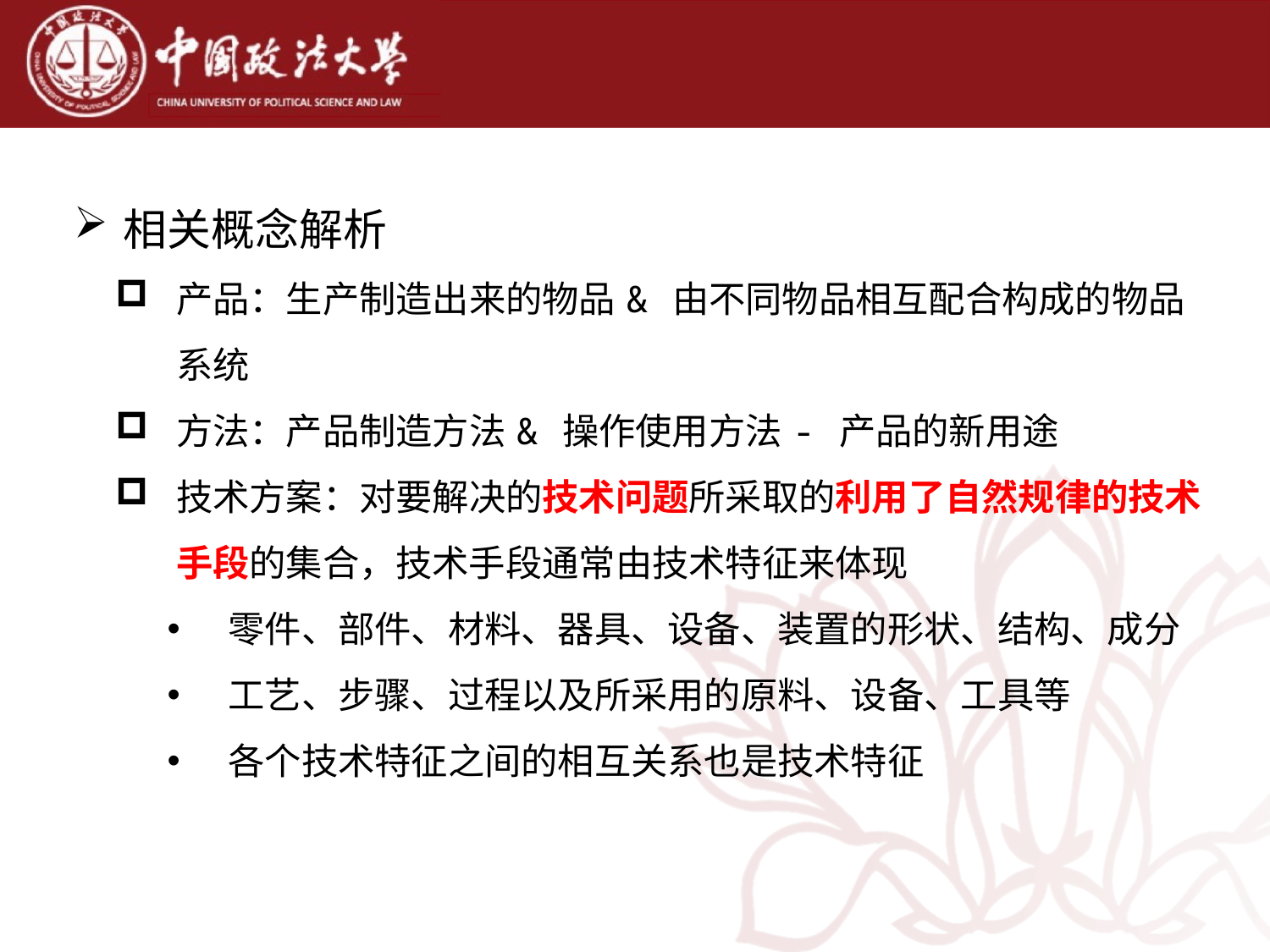

相关概念解析
产品：生产制造出来的物品 & 由不同物品相互配合构成的物品系统
方法：产品制造方法 & 操作使用方法 - 产品的新用途
技术方案：对要解决的技术问题所采取的利用了自然规律的技术手段的集合，技术手段通常由技术特征来体现
零件、部件、材料、器具、设备、装置的形状、结构、成分
工艺、步骤、过程以及所采用的原料、设备、工具等
各个技术特征之间的相互关系也是技术特征